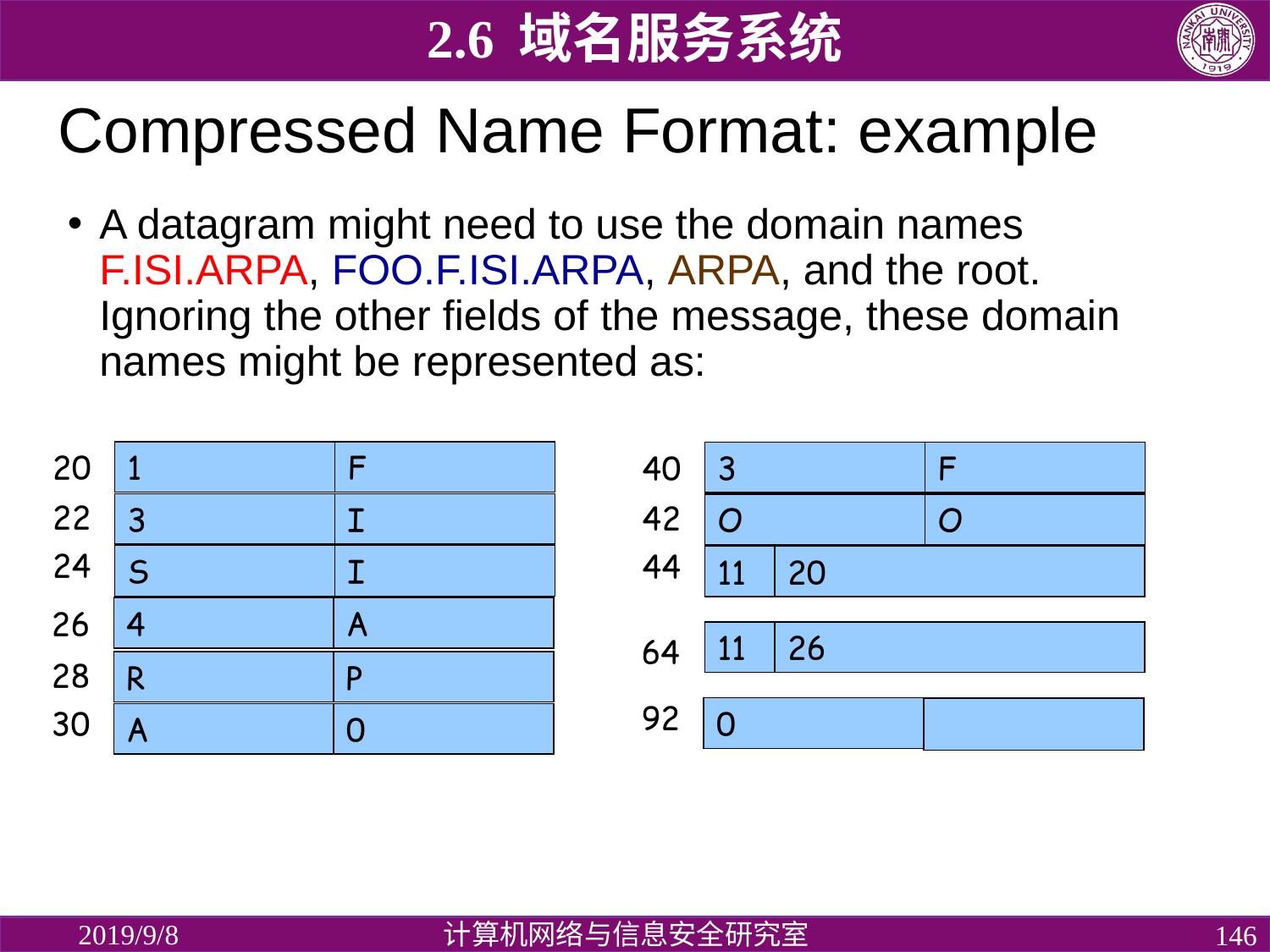

2.6 域名服务系统
# Compressed Name Format: example
A datagram might need to use the domain names F.ISI.ARPA, FOO.F.ISI.ARPA, ARPA, and the root.  Ignoring the other fields of the message, these domain names might be represented as:
20
1
F
40
3
F
22
42
3
I
O
O
24
44
S
I
11
20
26
4
A
11
26
64
28
R
P
92
30
0

A
0